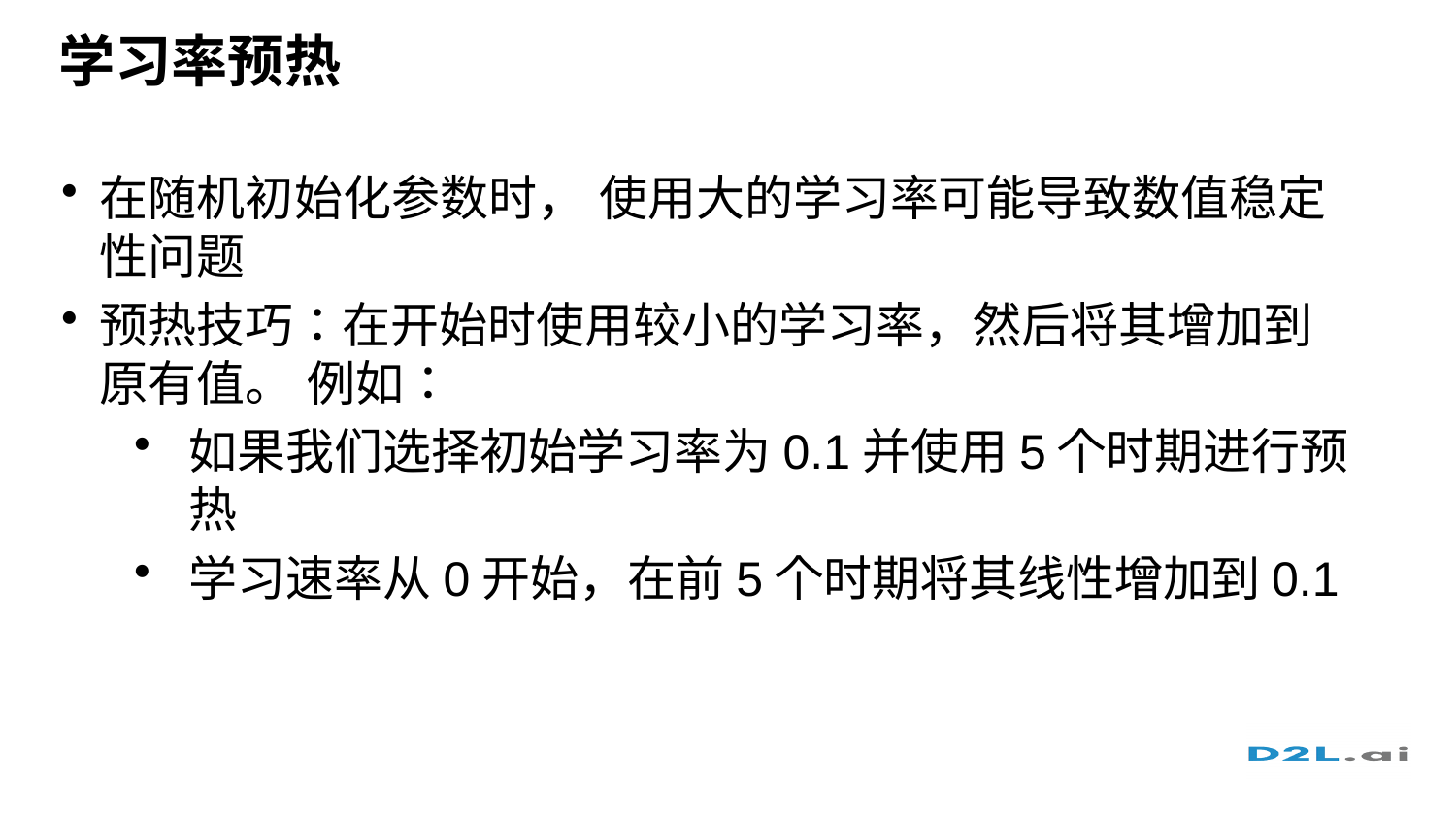

# 学习率预热
在随机初始化参数时， 使用大的学习率可能导致数值稳定性问题
预热技巧：在开始时使用较小的学习率，然后将其增加到原有值。 例如：
如果我们选择初始学习率为0.1并使用5个时期进行预热
学习速率从0开始，在前5个时期将其线性增加到0.1